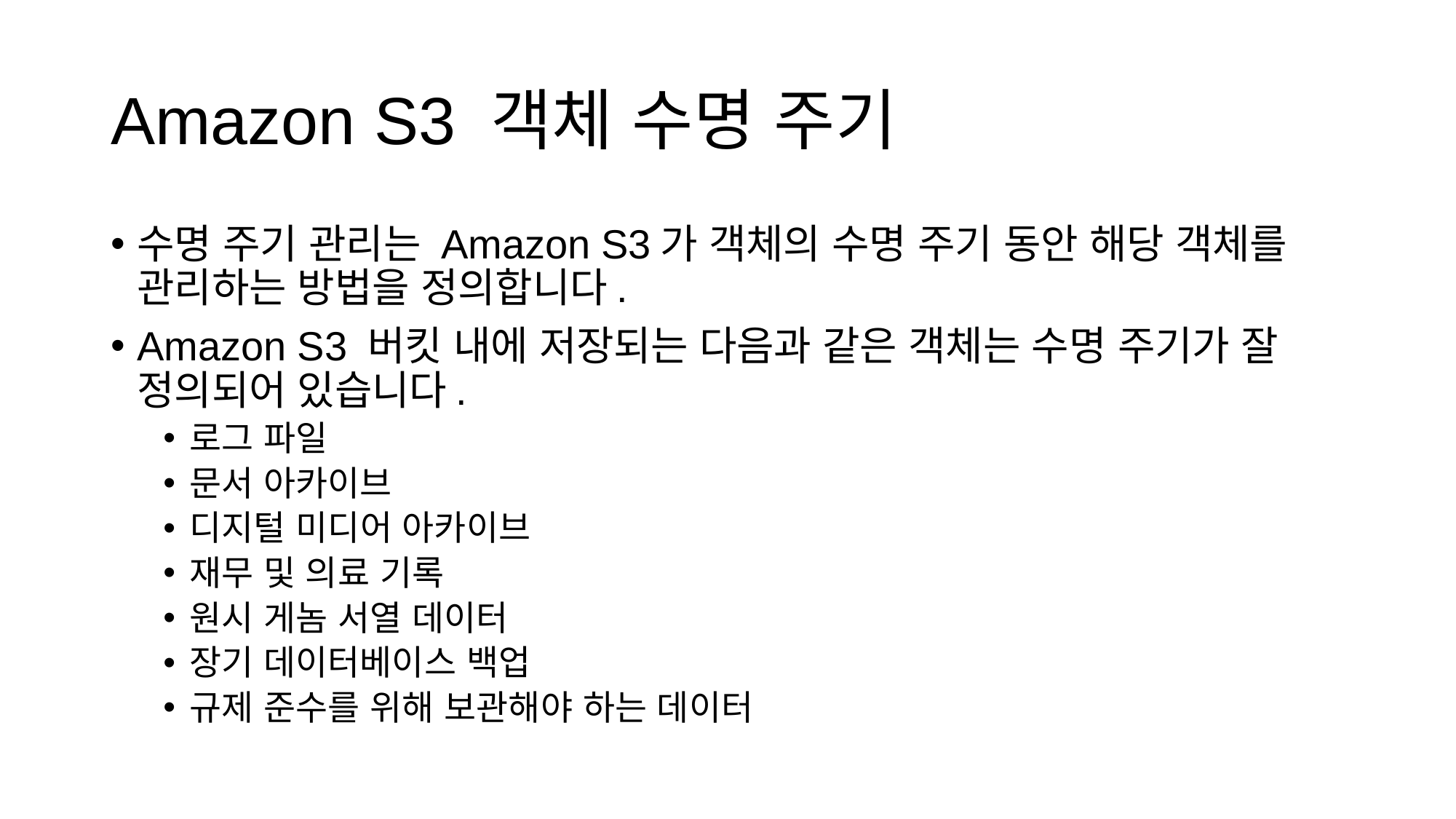

# Amazon S3 객체 수명 주기
수명 주기 관리는 Amazon S3가 객체의 수명 주기 동안 해당 객체를 관리하는 방법을 정의합니다.
Amazon S3 버킷 내에 저장되는 다음과 같은 객체는 수명 주기가 잘 정의되어 있습니다.
로그 파일
문서 아카이브
디지털 미디어 아카이브
재무 및 의료 기록
원시 게놈 서열 데이터
장기 데이터베이스 백업
규제 준수를 위해 보관해야 하는 데이터